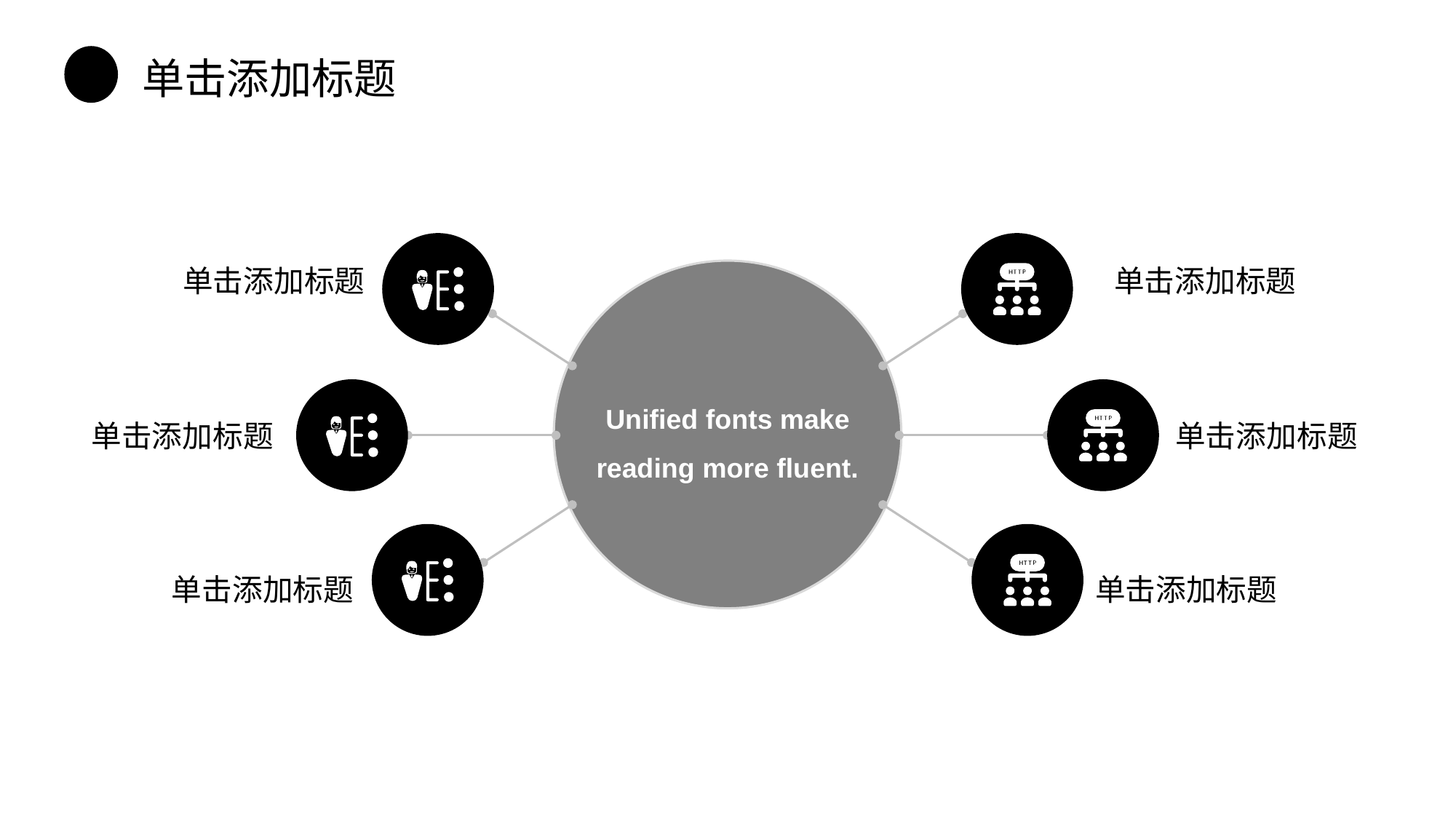

单击添加标题

单击添加标题
单击添加标题

Unified fonts make
reading more fluent.

单击添加标题
单击添加标题

单击添加标题
单击添加标题